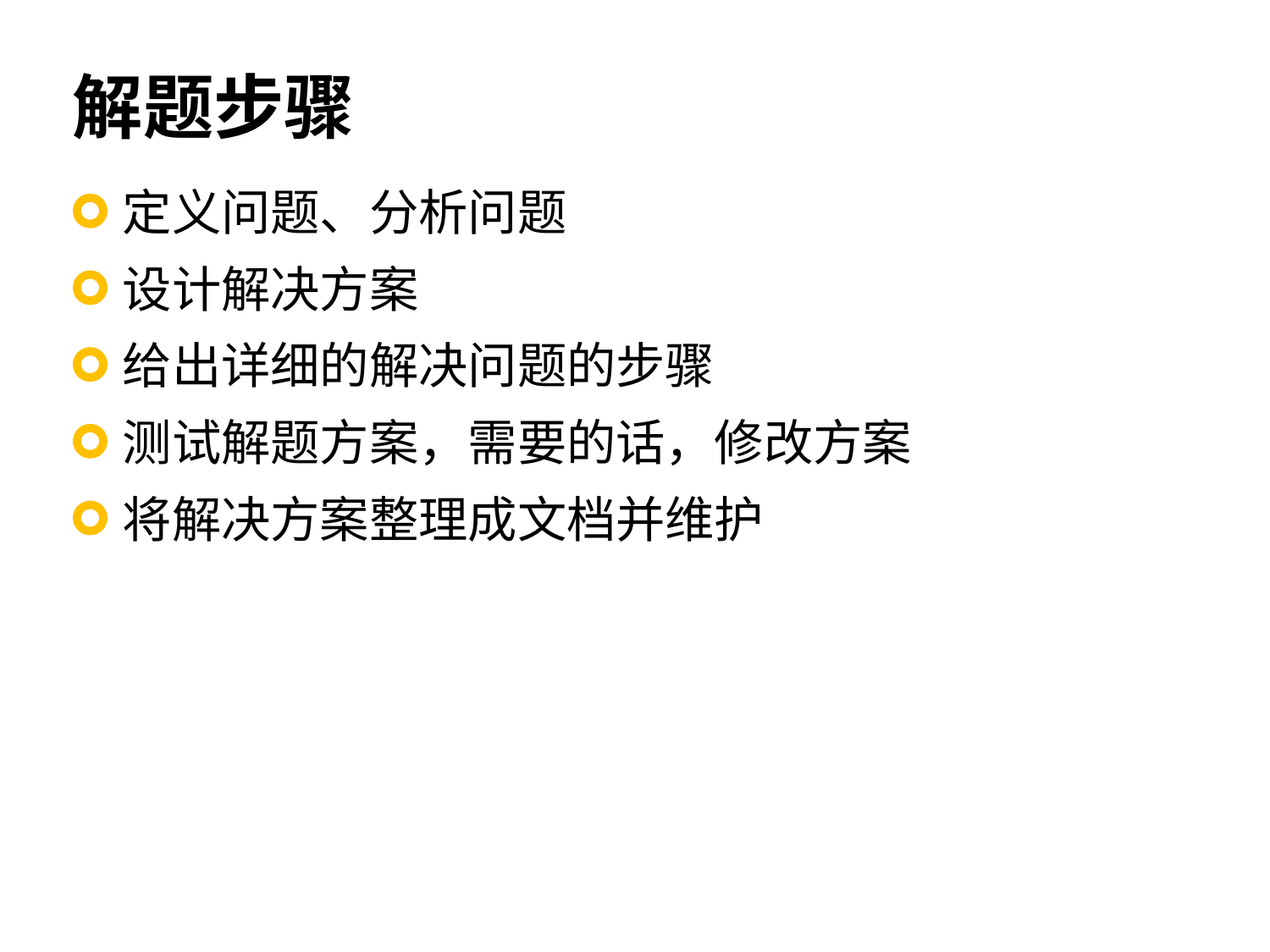

# 解题步骤
定义问题、分析问题
设计解决方案
给出详细的解决问题的步骤
测试解题方案，需要的话，修改方案
将解决方案整理成文档并维护